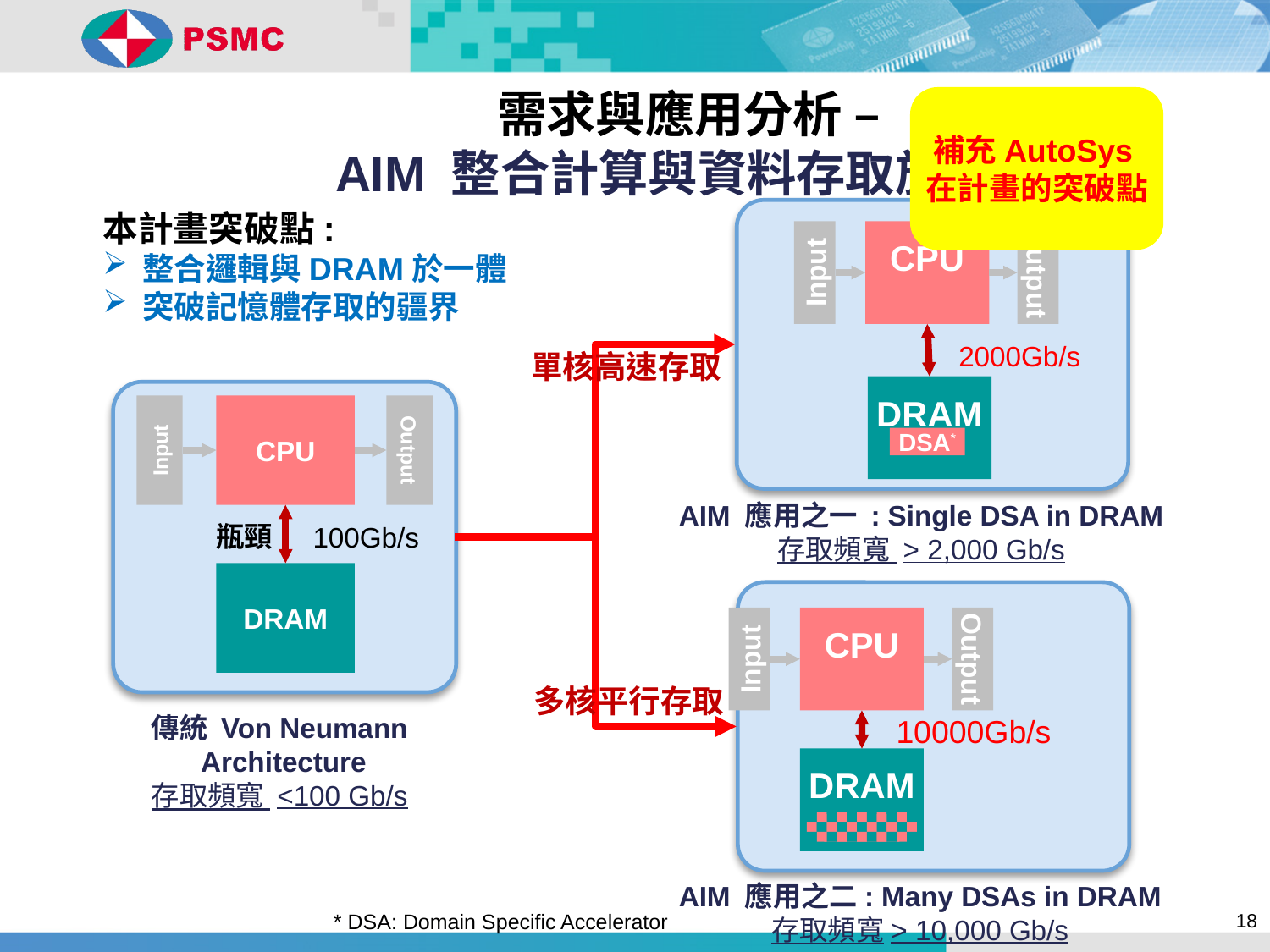

需求與應用分析 –
AIM 整合計算與資料存取於一體
補充AutoSys在計畫的突破點
本計畫突破點:
整合邏輯與DRAM於一體
突破記憶體存取的疆界

Input
CPU
Output
DRAM
DSA*
AIM 應用之一 : Single DSA in DRAM
存取頻寬 > 2,000 Gb/s
2000Gb/s
單核高速存取

Input
CPU
Output
瓶頸
DRAM
傳統 Von Neumann
 Architecture
存取頻寬 <100 Gb/s
100Gb/s

Input
CPU
Output
10000Gb/s
DRAM

AIM 應用之二: Many DSAs in DRAM
存取頻寬> 10,000 Gb/s
多核平行存取
* DSA: Domain Specific Accelerator
18